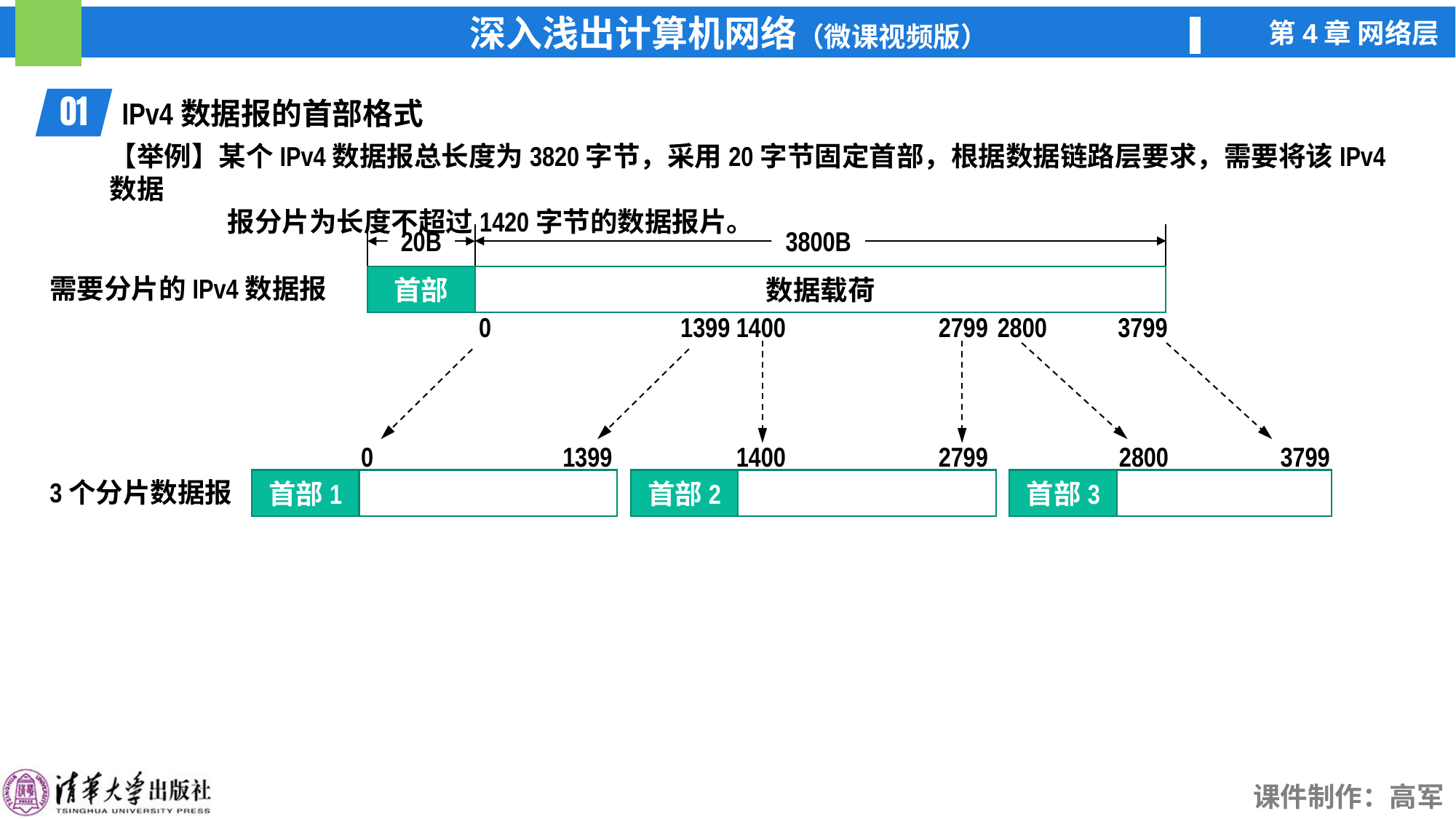

01
IPv4数据报的首部格式
【举例】某个IPv4数据报总长度为3820字节，采用20字节固定首部，根据数据链路层要求，需要将该IPv4数据
                  报分片为长度不超过1420字节的数据报片。
20B
3800B
需要分片的IPv4数据报
首部
数据载荷
0
1399
1400
2799
2800
3799
1400
2799

2800
3799

0
1399

3个分片数据报
首部1
首部2
首部3